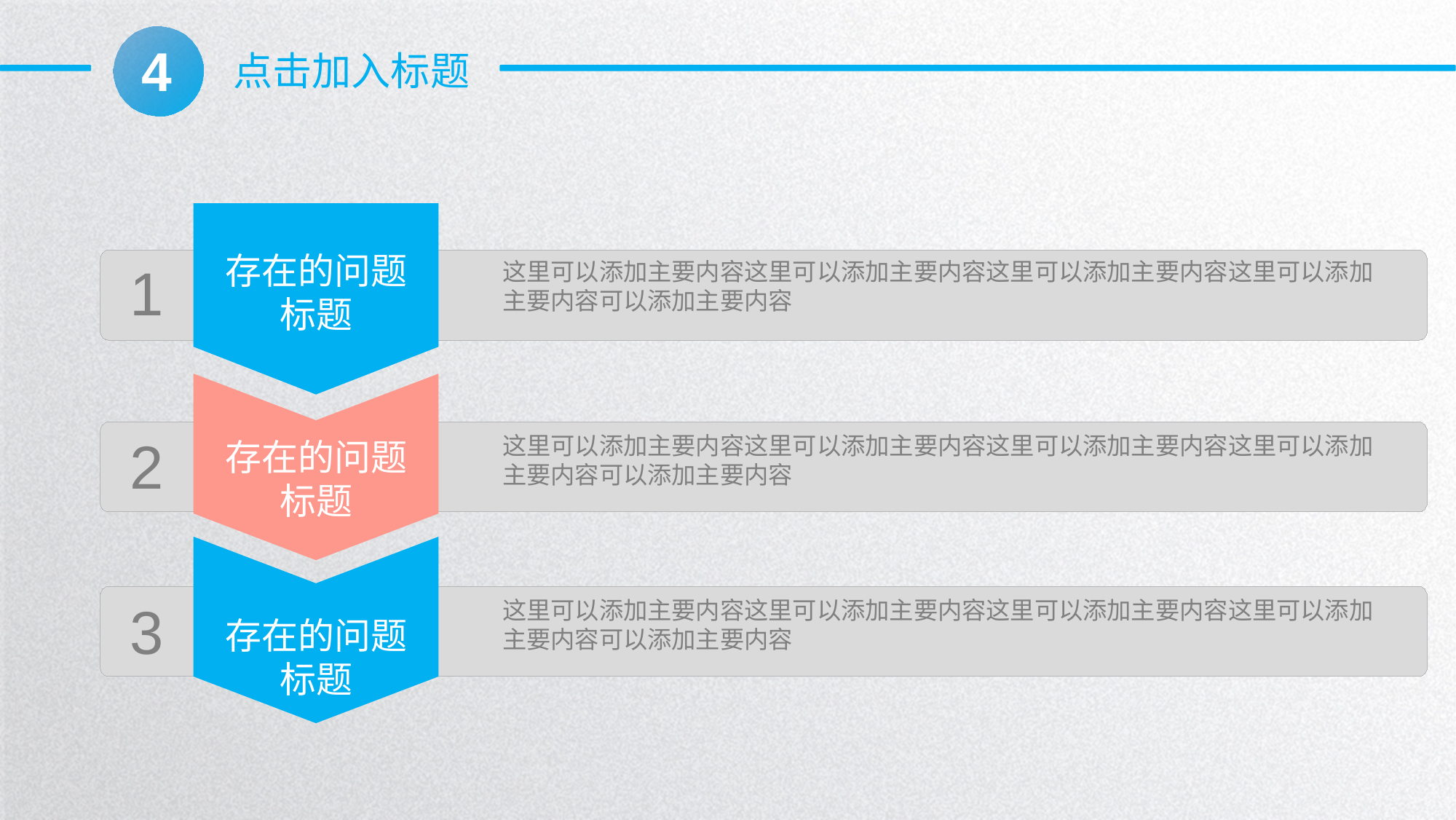

4
点击加入标题

存在的问题标题

1
这里可以添加主要内容这里可以添加主要内容这里可以添加主要内容这里可以添加主要内容可以添加主要内容

2
这里可以添加主要内容这里可以添加主要内容这里可以添加主要内容这里可以添加主要内容可以添加主要内容
存在的问题标题

3
这里可以添加主要内容这里可以添加主要内容这里可以添加主要内容这里可以添加主要内容可以添加主要内容
存在的问题标题